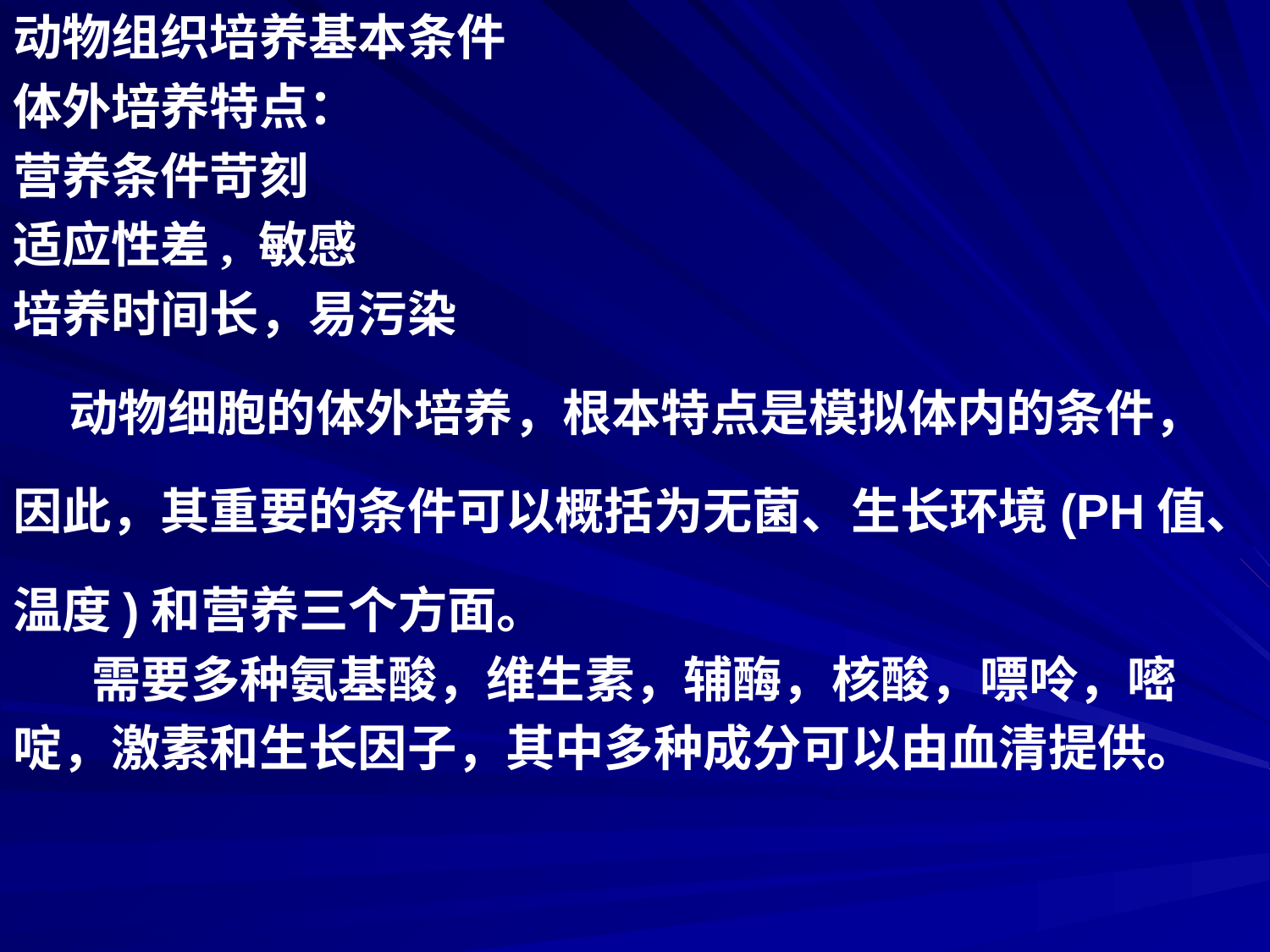

动物组织培养基本条件
体外培养特点：
营养条件苛刻
适应性差, 敏感
培养时间长，易污染
    动物细胞的体外培养，根本特点是模拟体内的条件，
因此，其重要的条件可以概括为无菌、生长环境(PH值、
温度)和营养三个方面。
      需要多种氨基酸，维生素，辅酶，核酸，嘌呤，嘧
啶，激素和生长因子，其中多种成分可以由血清提供。